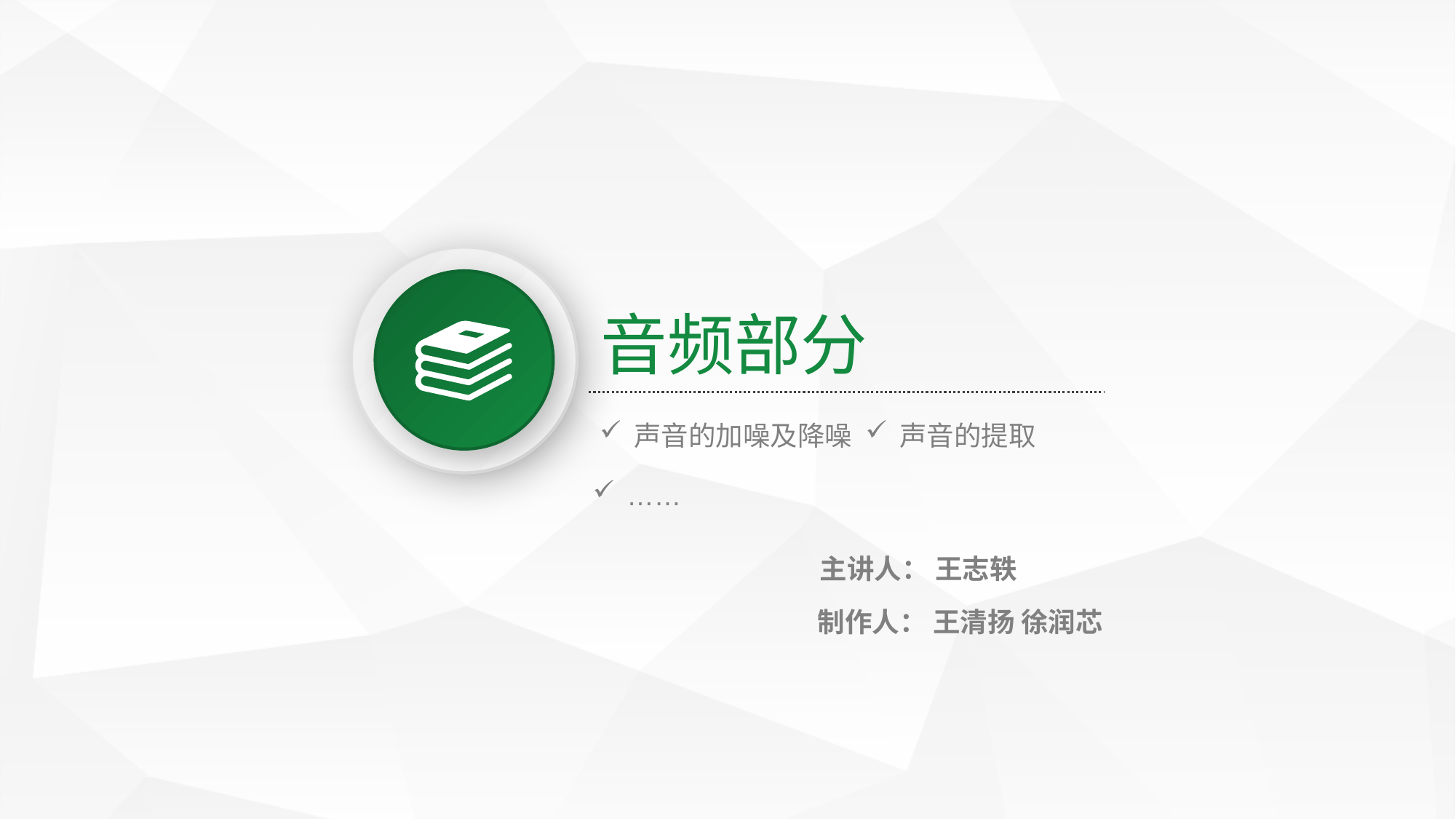

音频部分
声音的提取
声音的加噪及降噪
……
主讲人： 王志轶
制作人： 王清扬 徐润芯